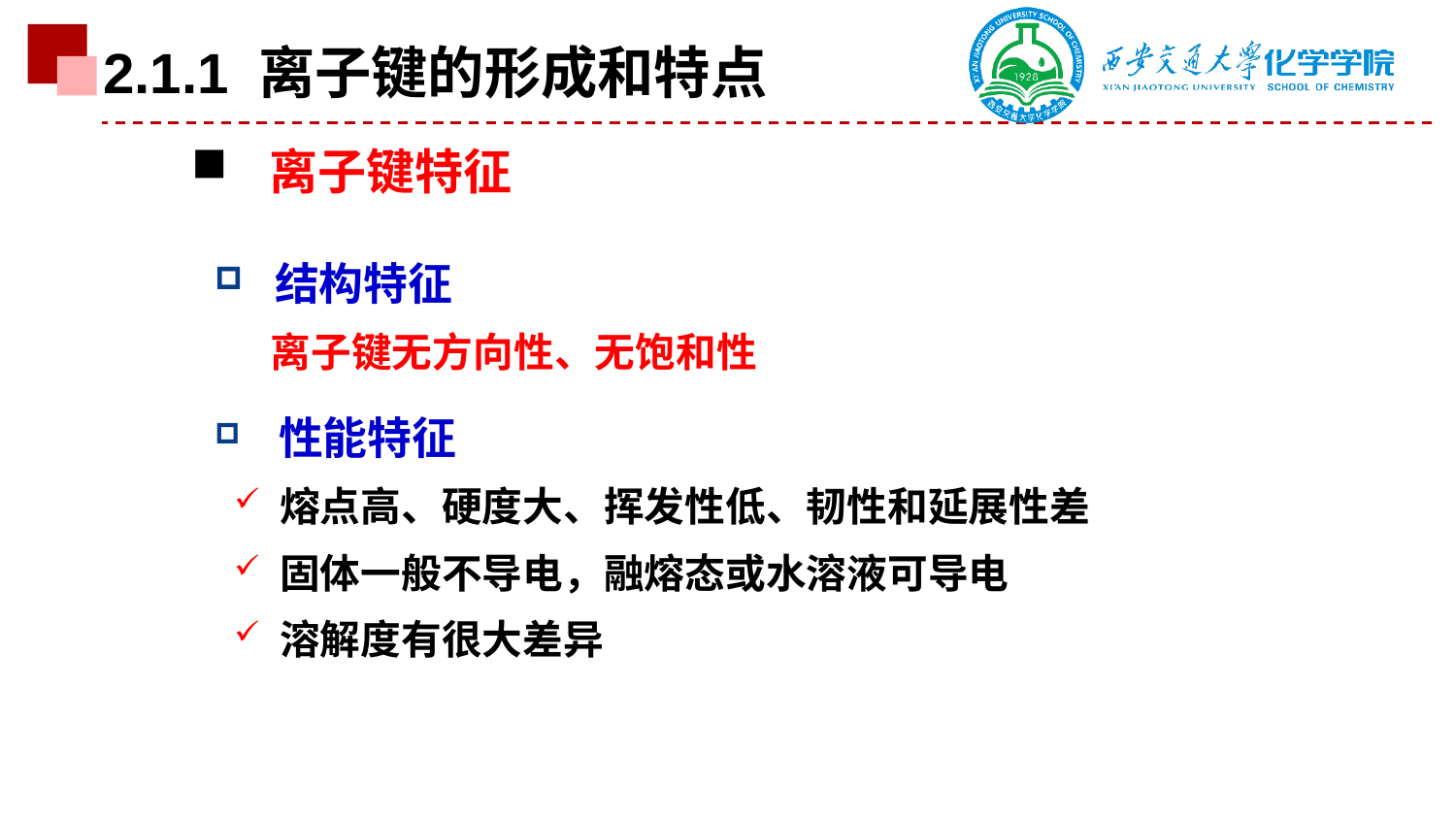

2.1.1 离子键的形成和特点
 离子键特征
  结构特征
     离子键无方向性、无饱和性
   性能特征
 熔点高、硬度大、挥发性低、韧性和延展性差
 固体一般不导电，融熔态或水溶液可导电
 溶解度有很大差异